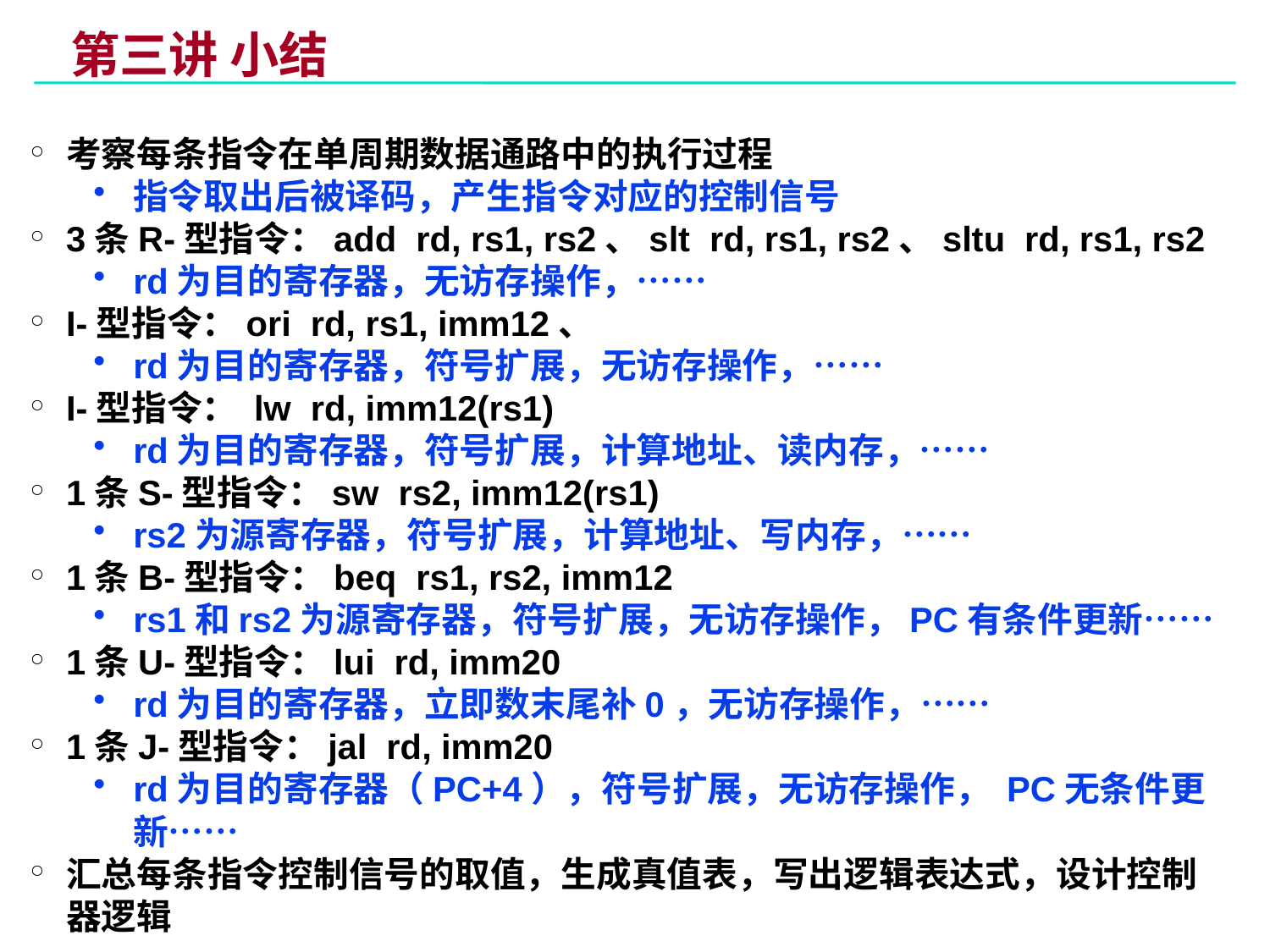

# 第三讲 小结
考察每条指令在单周期数据通路中的执行过程
指令取出后被译码，产生指令对应的控制信号
3条R-型指令：add  rd, rs1, rs2、slt  rd, rs1, rs2、sltu  rd, rs1, rs2
rd为目的寄存器，无访存操作，……
I-型指令：ori  rd, rs1, imm12、
rd为目的寄存器，符号扩展，无访存操作，……
I-型指令： lw  rd, imm12(rs1)
rd为目的寄存器，符号扩展，计算地址、读内存，……
1条S-型指令：sw  rs2, imm12(rs1)
rs2为源寄存器，符号扩展，计算地址、写内存，……
1条B-型指令：beq  rs1, rs2, imm12
rs1和rs2为源寄存器，符号扩展，无访存操作，PC有条件更新……
1条U-型指令：lui  rd, imm20
rd为目的寄存器，立即数末尾补0，无访存操作，……
1条J-型指令：jal  rd, imm20
rd为目的寄存器（PC+4），符号扩展，无访存操作， PC无条件更新……
汇总每条指令控制信号的取值，生成真值表，写出逻辑表达式，设计控制器逻辑